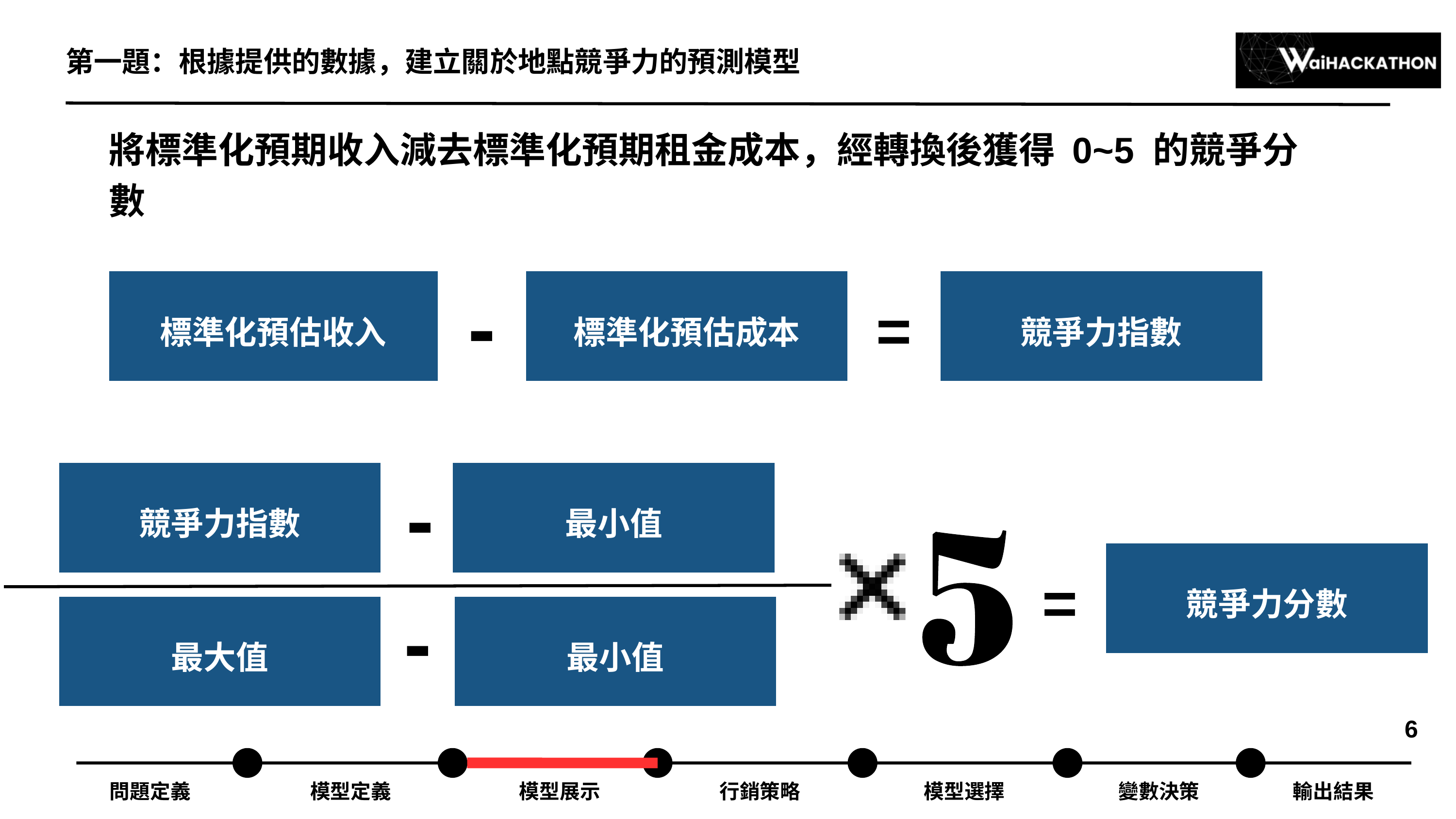

第一題：根據提供的數據，建立關於地點競爭力的預測模型

將標準化預期收入減去標準化預期租金成本，經轉換後獲得 0~5 的競爭分數
-

標準化預估收入

標準化預估成本

競爭力指數
=
-

競爭力指數

最小值

競爭力分數
=

-

最大值

最小值
6

問題定義
模型定義
模型展示
行銷策略
模型選擇
變數決策
輸出結果